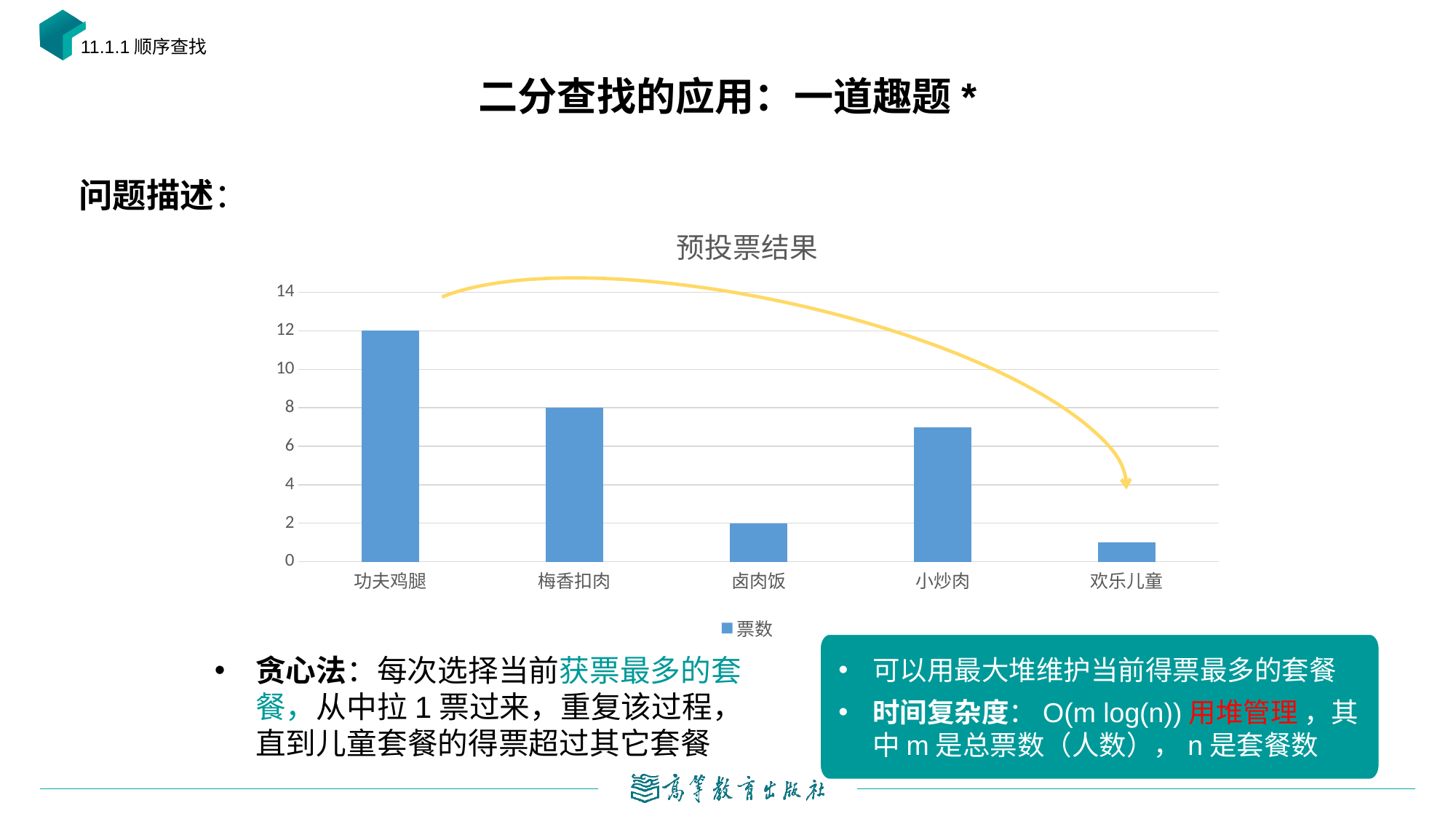

11.1.1顺序查找
# 二分查找的应用：一道趣题*
问题描述：

### Chart: 预投票结果

| Category | 票数 |
|---|---|
| 功夫鸡腿 | 12.0 |
| 梅香扣肉 | 8.0 |
| 卤肉饭 | 2.0 |
| 小炒肉 | 7.0 |
| 欢乐儿童 | 1.0 |
可以用最大堆维护当前得票最多的套餐
时间复杂度：O(m log(n))用堆管理 ，其中m是总票数（人数），n是套餐数
贪心法：每次选择当前获票最多的套餐，从中拉1票过来，重复该过程，直到儿童套餐的得票超过其它套餐